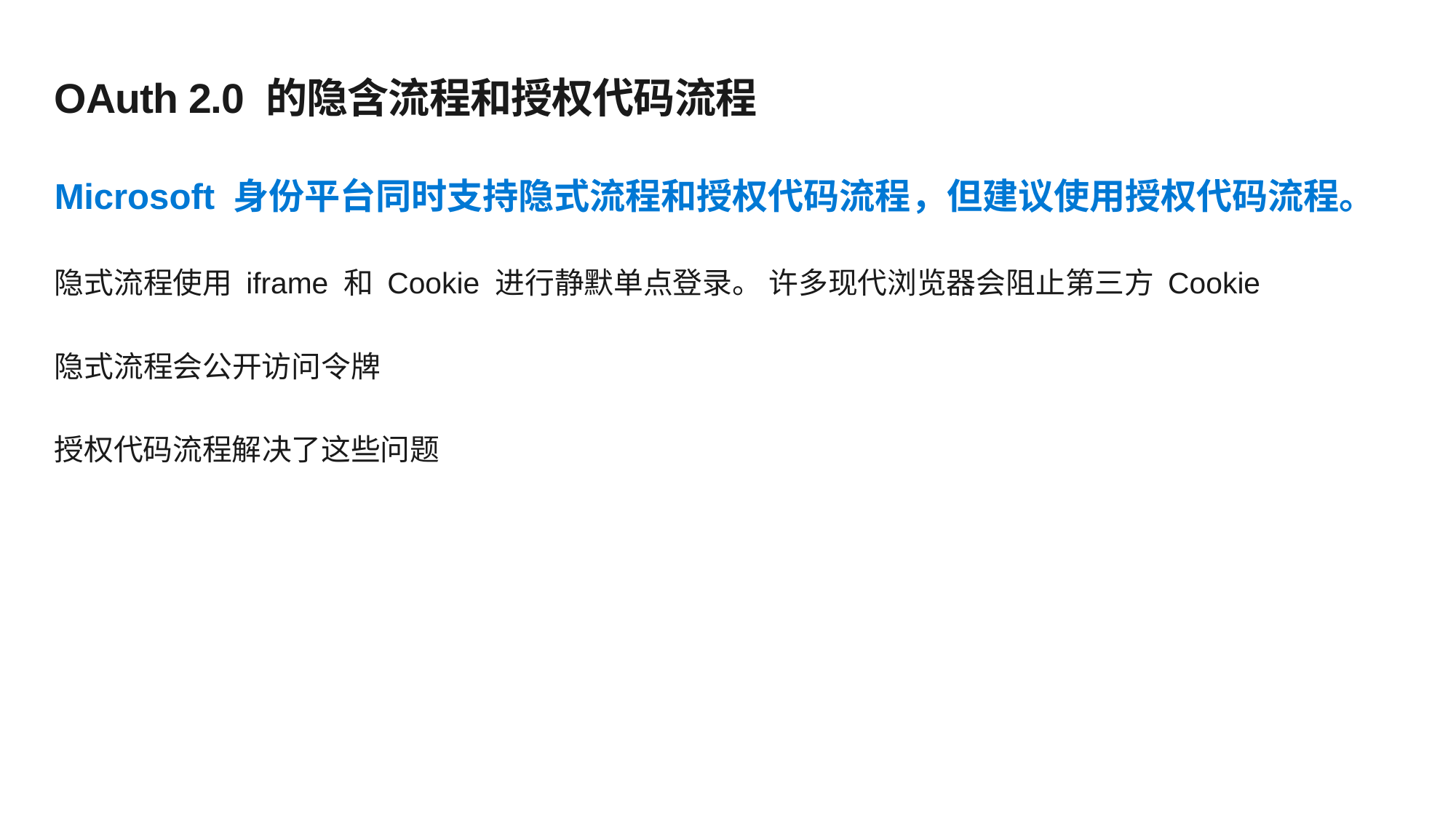

# OAuth 2.0 的隐含流程和授权代码流程
Microsoft 身份平台同时支持隐式流程和授权代码流程，但建议使用授权代码流程。

隐式流程使用 iframe 和 Cookie 进行静默单点登录。 许多现代浏览器会阻止第三方 Cookie

隐式流程会公开访问令牌

授权代码流程解决了这些问题